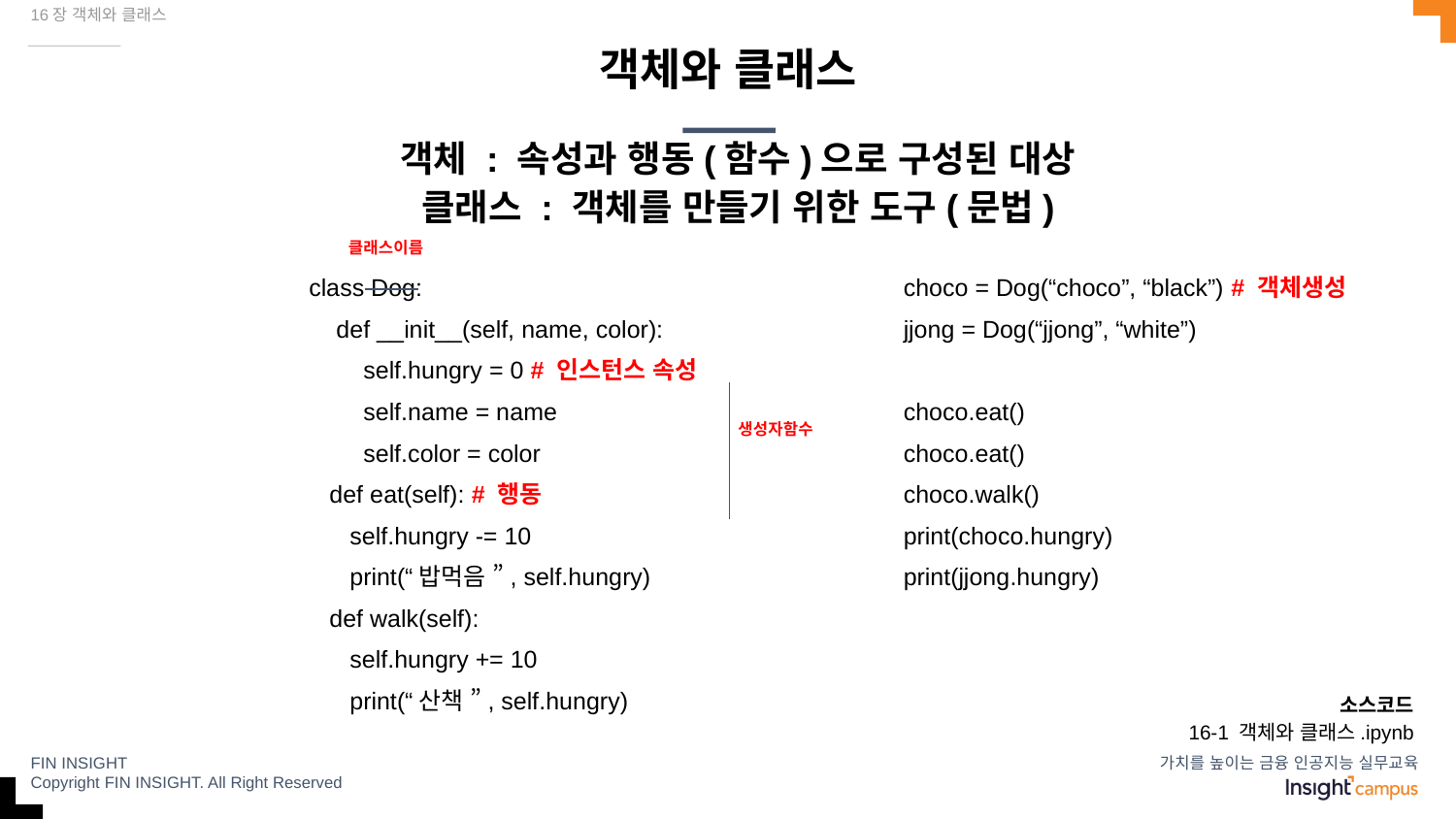

16장 객체와 클래스
# 객체와 클래스
객체 : 속성과 행동(함수)으로 구성된 대상
클래스 : 객체를 만들기 위한 도구(문법)
클래스이름
class Dog:
    def __init__(self, name, color):
        self.hungry = 0 # 인스턴스 속성
        self.name = name
        self.color = color
   def eat(self): # 행동
      self.hungry -= 10
      print(“밥먹음 ”, self.hungry)
   def walk(self):
      self.hungry += 10
      print(“산책 ”, self.hungry)
choco = Dog(“choco”, “black”) # 객체생성
jjong = Dog(“jjong”, “white”)

choco.eat()
choco.eat()
choco.walk()
print(choco.hungry)
print(jjong.hungry)
생성자함수
소스코드
16-1 객체와 클래스.ipynb